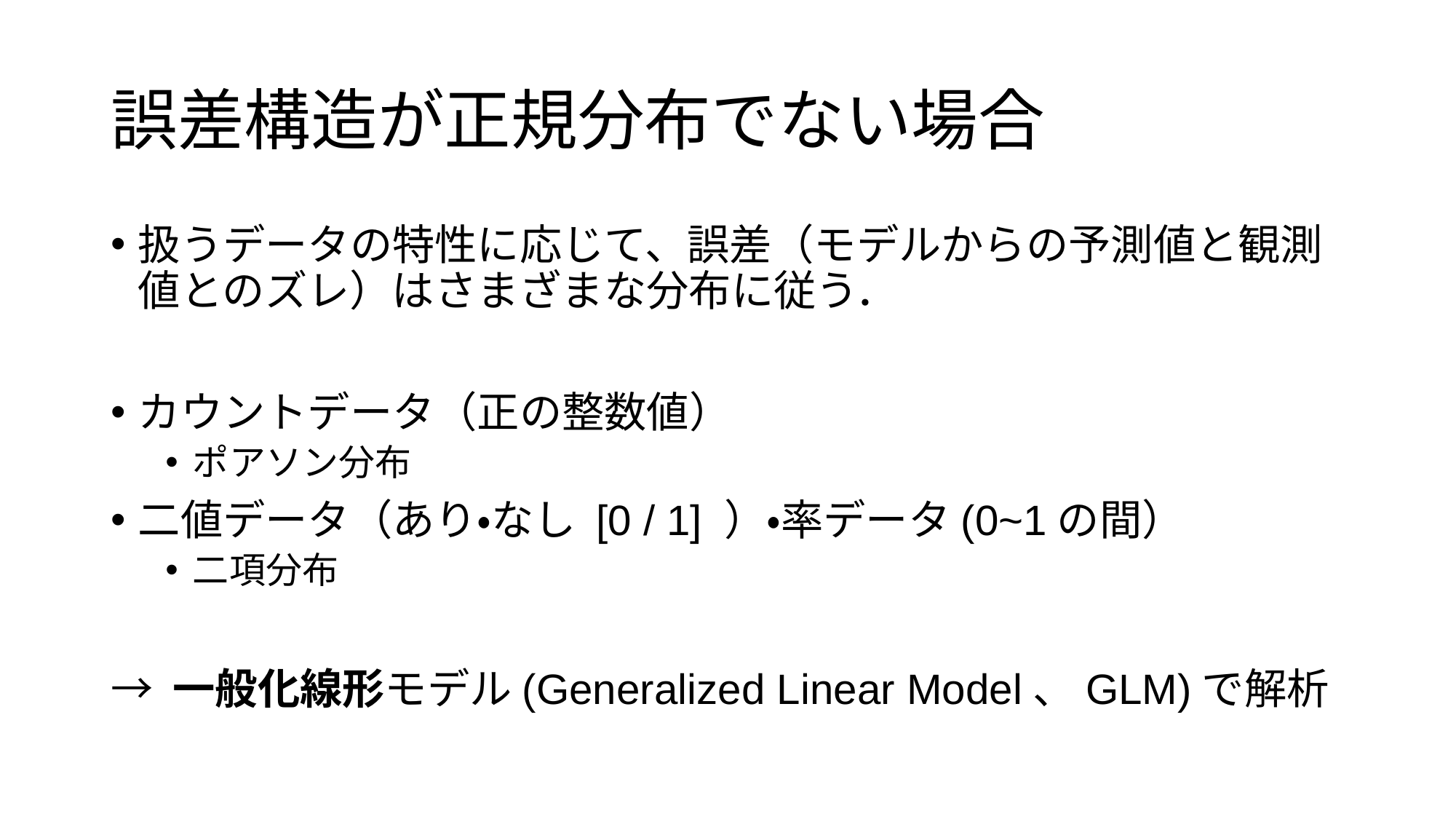

# 誤差構造が正規分布でない場合
扱うデータの特性に応じて、誤差（モデルからの予測値と観測値とのズレ）はさまざまな分布に従う．

カウントデータ（正の整数値）
ポアソン分布
二値データ（あり・なし [0 / 1] ）・率データ(0~1の間）
二項分布

→ 一般化線形モデル(Generalized Linear Model、GLM)で解析